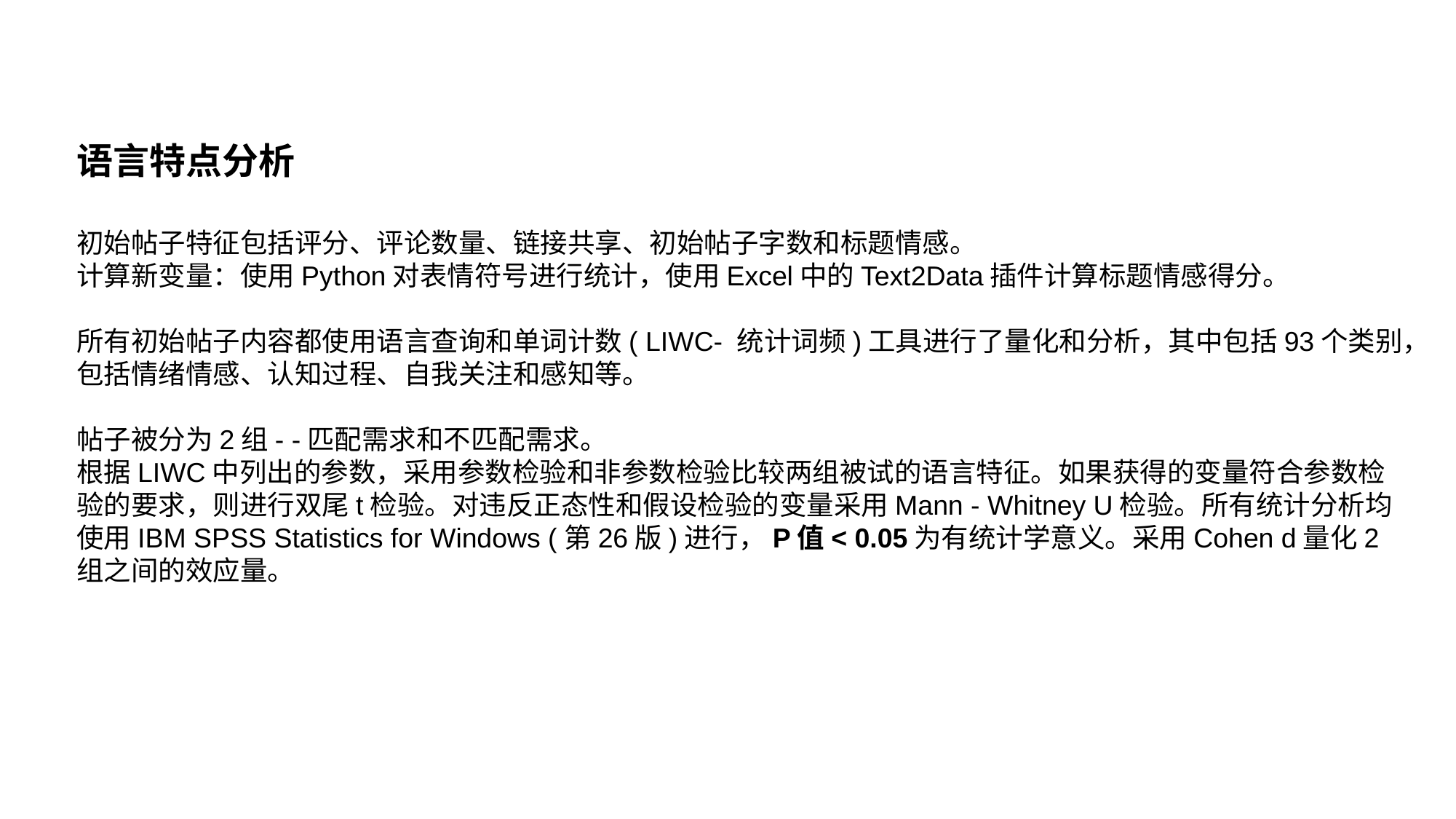

语言特点分析

初始帖子特征包括评分、评论数量、链接共享、初始帖子字数和标题情感。
计算新变量：使用Python对表情符号进行统计，使用Excel中的Text2Data插件计算标题情感得分。

所有初始帖子内容都使用语言查询和单词计数( LIWC- 统计词频)工具进行了量化和分析，其中包括93个类别，包括情绪情感、认知过程、自我关注和感知等。

帖子被分为2组- -匹配需求和不匹配需求。
根据LIWC中列出的参数，采用参数检验和非参数检验比较两组被试的语言特征。如果获得的变量符合参数检验的要求，则进行双尾t检验。对违反正态性和假设检验的变量采用Mann - Whitney U检验。所有统计分析均使用IBM SPSS Statistics for Windows (第26版)进行，P值< 0.05为有统计学意义。采用Cohen d量化2组之间的效应量。